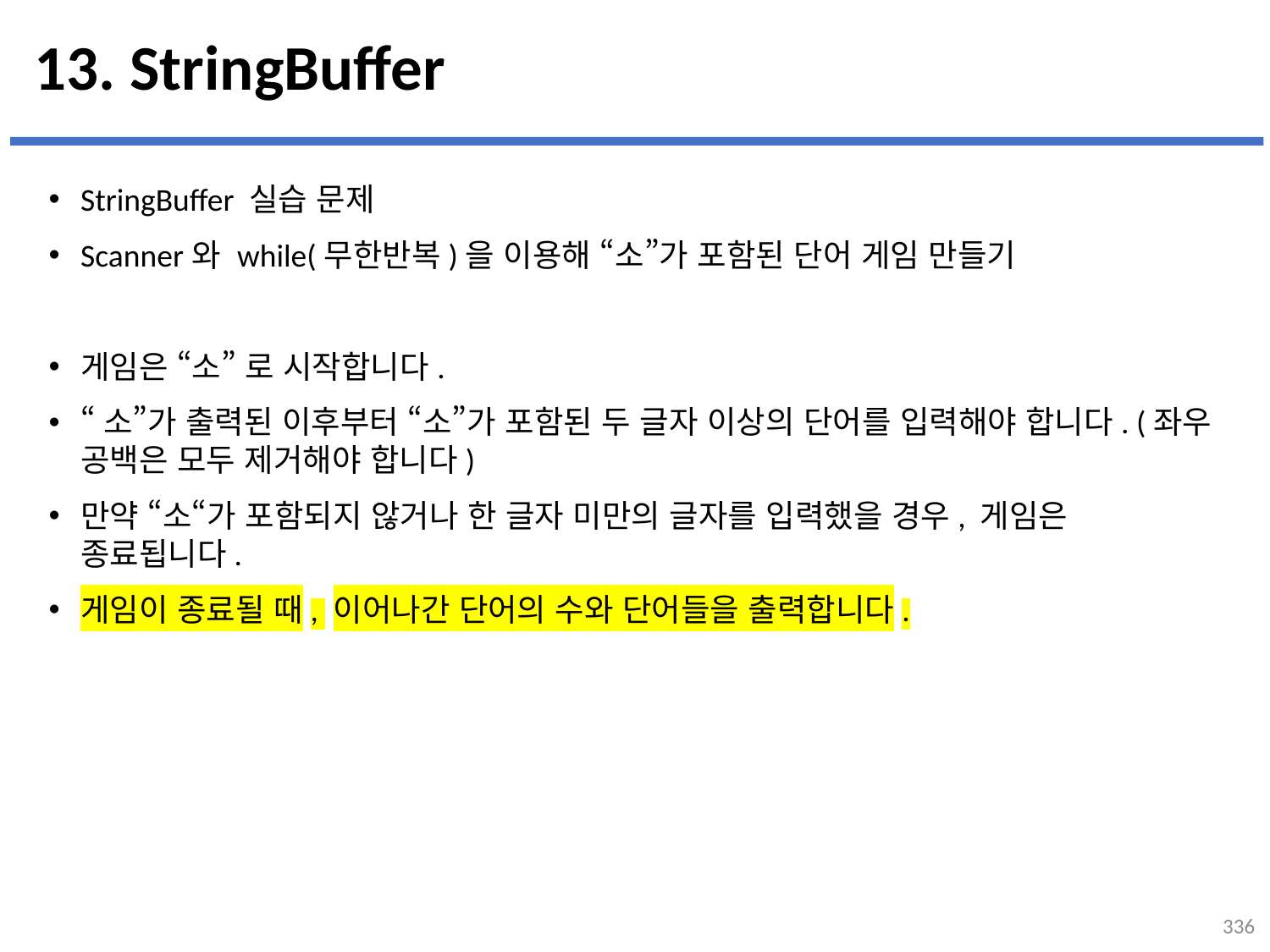

# 13. StringBuffer
StringBuffer 실습 문제
Scanner와 while(무한반복)을 이용해 “소”가 포함된 단어 게임 만들기

게임은 “소” 로 시작합니다.
“소”가 출력된 이후부터 “소”가 포함된 두 글자 이상의 단어를 입력해야 합니다. (좌우 공백은 모두 제거해야 합니다)
만약 “소“가 포함되지 않거나 한 글자 미만의 글자를 입력했을 경우, 게임은 종료됩니다.
게임이 종료될 때, 이어나간 단어의 수와 단어들을 출력합니다.

...

설명
336